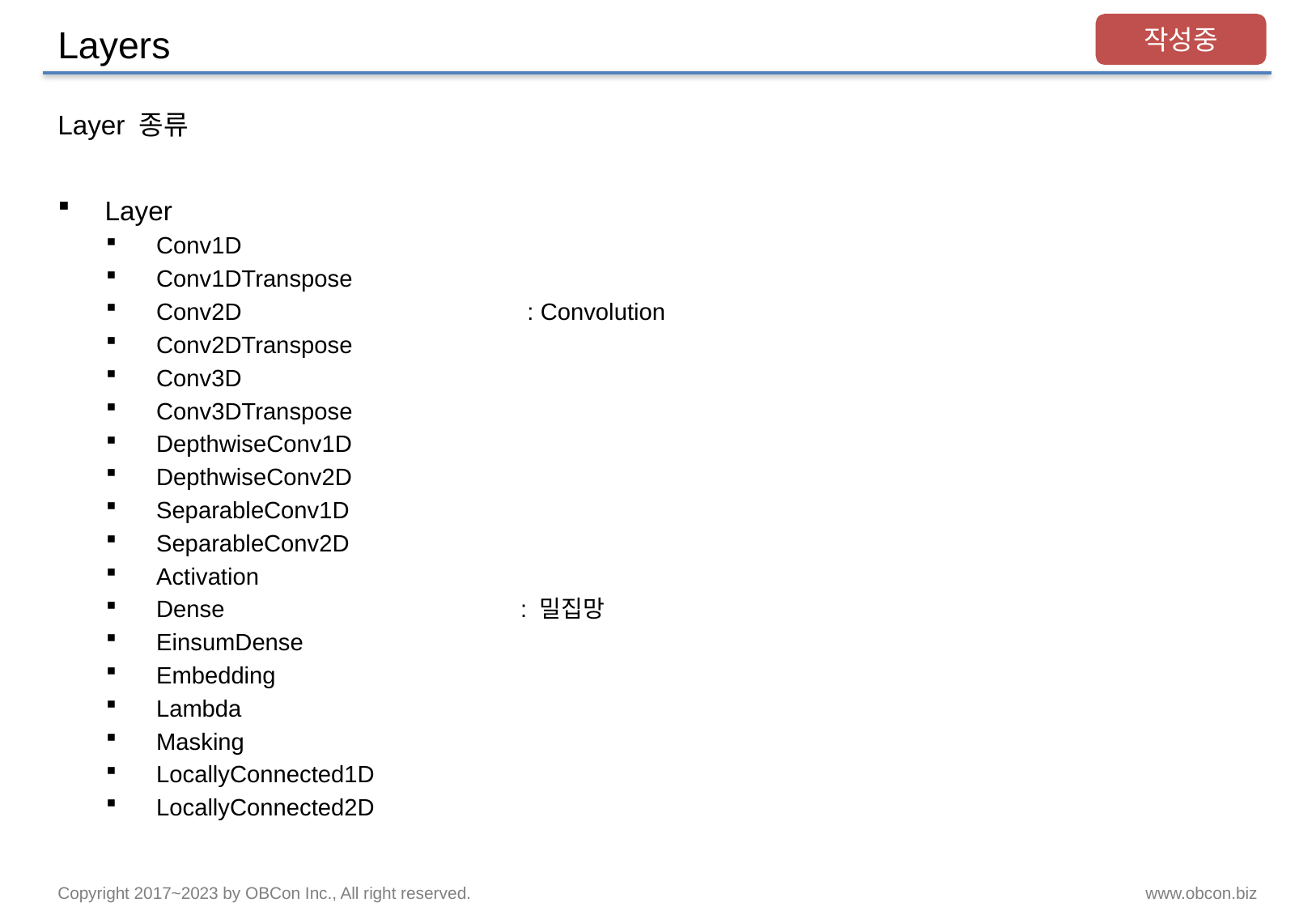

# Layers
작성중
Layer 종류
Layer
Conv1D
Conv1DTranspose
Conv2D			 : Convolution
Conv2DTranspose
Conv3D
Conv3DTranspose
DepthwiseConv1D
DepthwiseConv2D
SeparableConv1D
SeparableConv2D
Activation
Dense		 	: 밀집망
EinsumDense
Embedding
Lambda
Masking
LocallyConnected1D
LocallyConnected2D